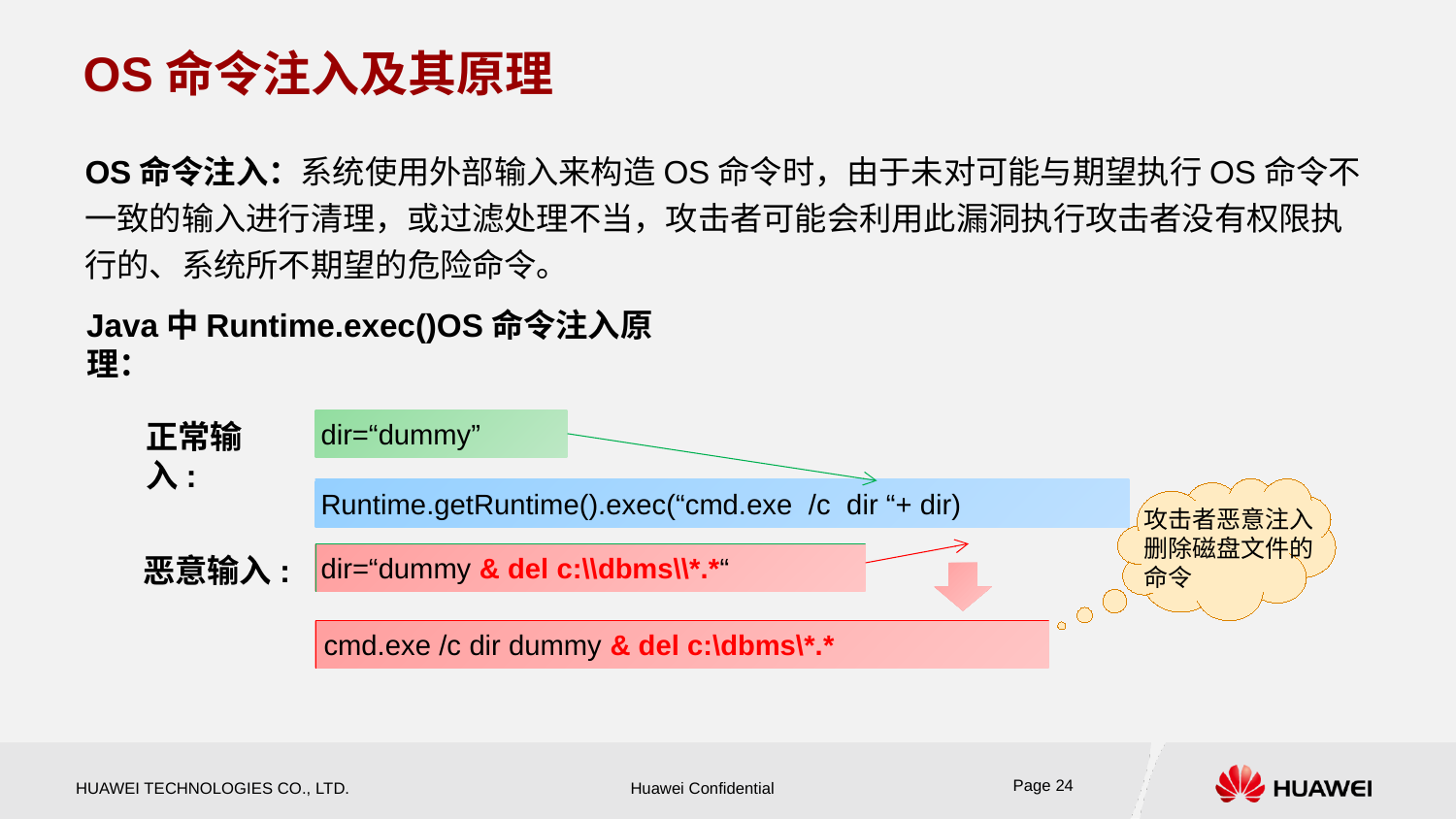

# OS命令注入及其原理
OS命令注入：系统使用外部输入来构造OS命令时，由于未对可能与期望执行OS命令不一致的输入进行清理，或过滤处理不当，攻击者可能会利用此漏洞执行攻击者没有权限执行的、系统所不期望的危险命令。
Java中Runtime.exec()OS命令注入原理：

正常输入:
dir=“dummy”

Runtime.getRuntime().exec(“cmd.exe  /c  dir “+ dir)
攻击者恶意注入删除磁盘文件的命令
恶意输入:
dir=“dummy & del c:\\dbms\\*.*“

cmd.exe /c dir dummy & del c:\dbms\*.*